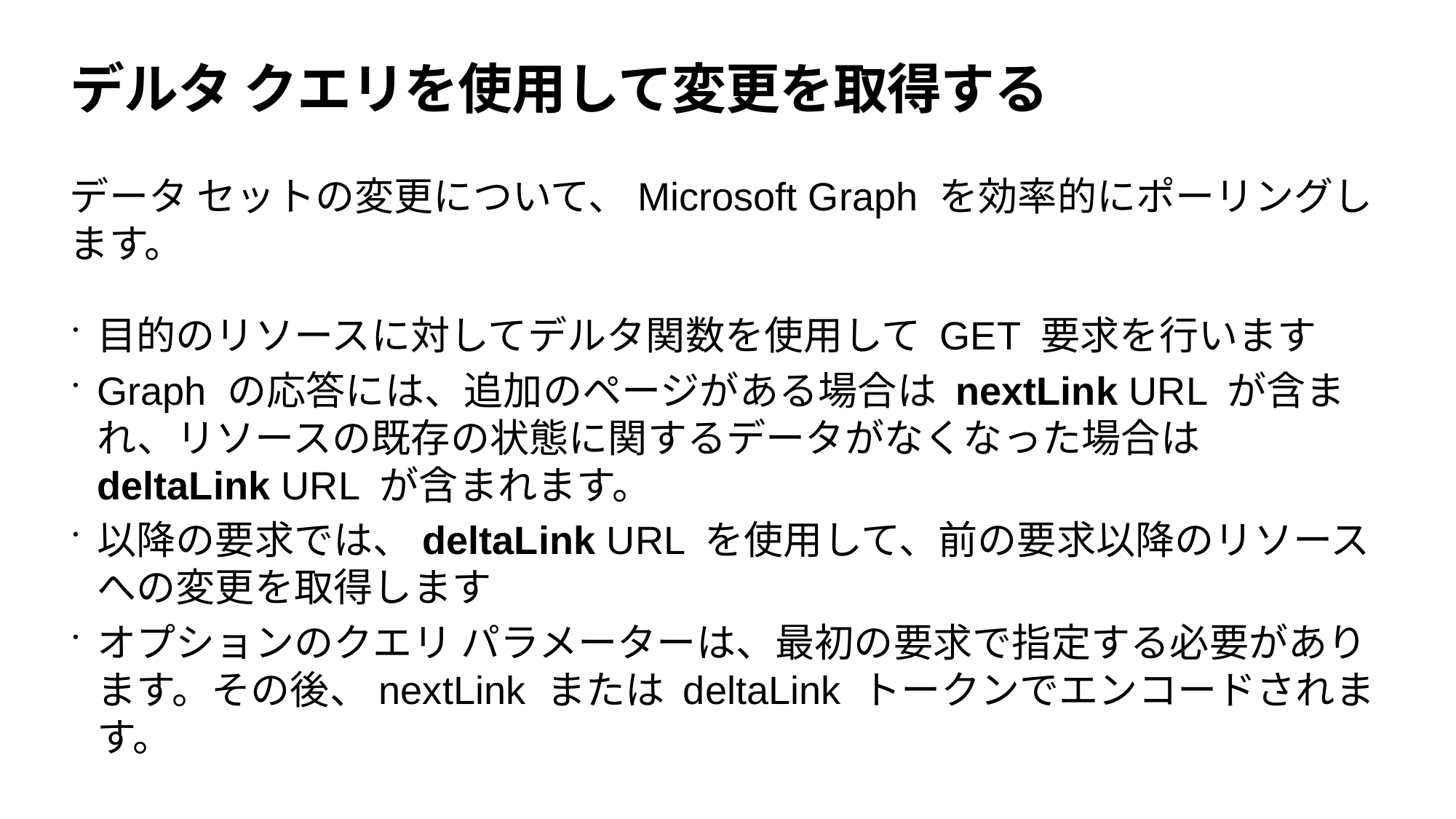

# デルタ クエリを使用して変更を取得する
データ セットの変更について、Microsoft Graph を効率的にポーリングします。

目的のリソースに対してデルタ関数を使用して GET 要求を行います
Graph の応答には、追加のページがある場合は nextLink URL が含まれ、リソースの既存の状態に関するデータがなくなった場合は deltaLink URL が含まれます。
以降の要求では、deltaLink URL を使用して、前の要求以降のリソースへの変更を取得します
オプションのクエリ パラメーターは、最初の要求で指定する必要があります。その後、nextLink または deltaLink トークンでエンコードされます。